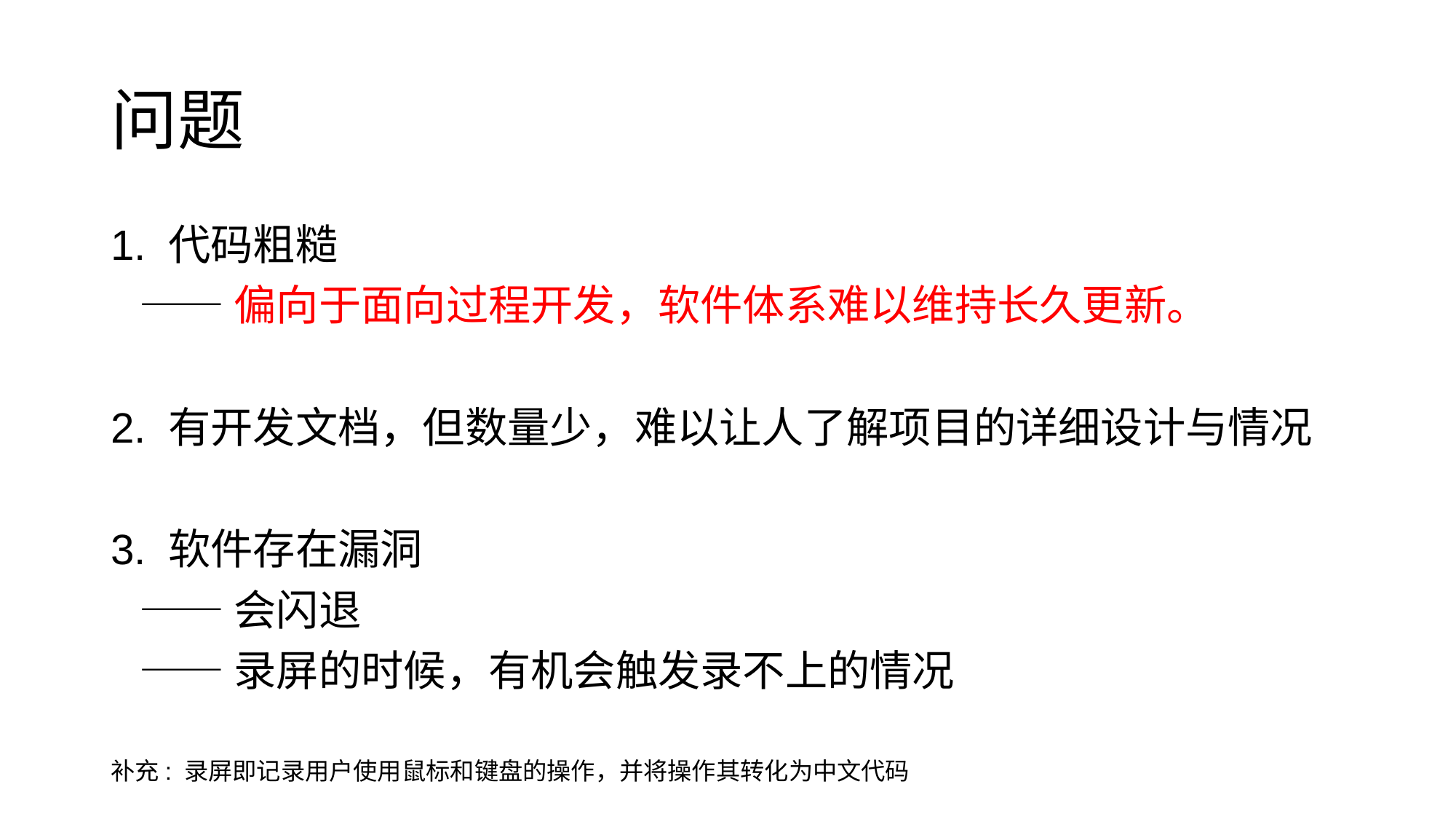

# 问题
1. 代码粗糙
   ——偏向于面向过程开发，软件体系难以维持长久更新。

2. 有开发文档，但数量少，难以让人了解项目的详细设计与情况

3. 软件存在漏洞
   ——会闪退
   ——录屏的时候，有机会触发录不上的情况

补充: 录屏即记录用户使用鼠标和键盘的操作，并将操作其转化为中文代码